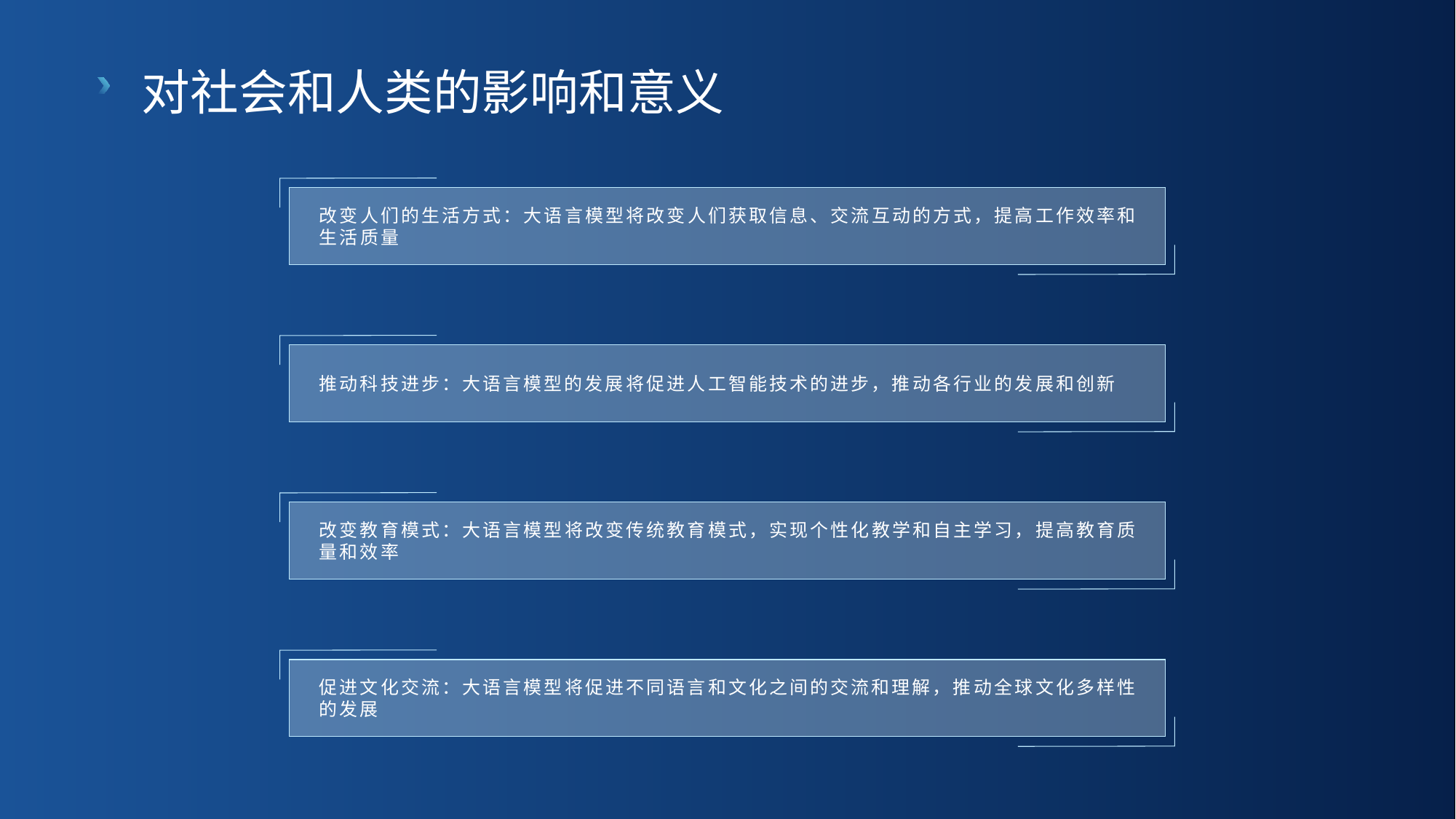

对社会和人类的影响和意义

改变人们的生活方式：大语言模型将改变人们获取信息、交流互动的方式，提高工作效率和生活质量

推动科技进步：大语言模型的发展将促进人工智能技术的进步，推动各行业的发展和创新

改变教育模式：大语言模型将改变传统教育模式，实现个性化教学和自主学习，提高教育质量和效率

促进文化交流：大语言模型将促进不同语言和文化之间的交流和理解，推动全球文化多样性的发展